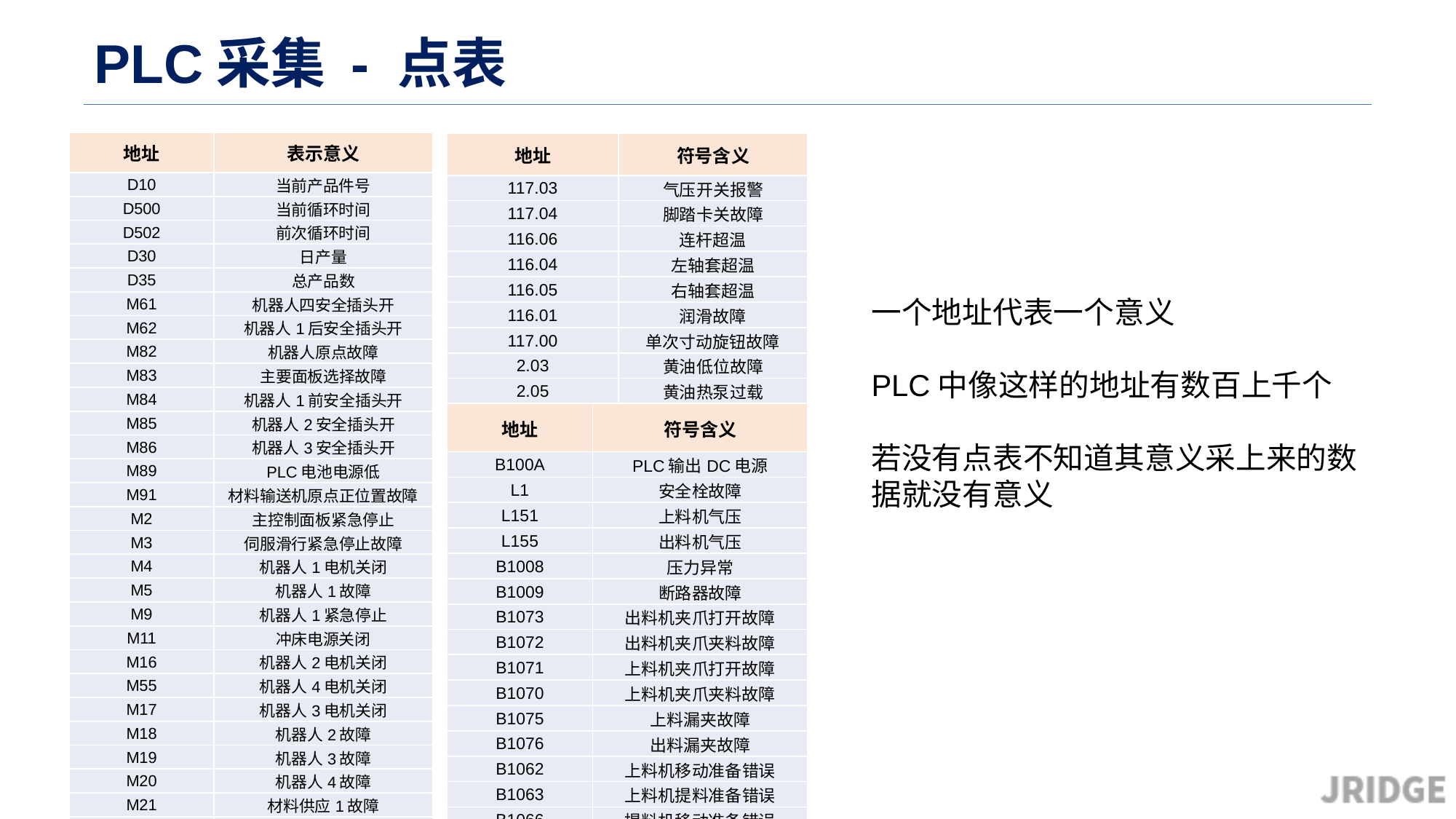

# PLC采集 - 点表
| 地址 | 表示意义 |
| --- | --- |
| D10 | 当前产品件号 |
| D500 | 当前循环时间 |
| D502 | 前次循环时间 |
| D30 | 日产量 |
| D35 | 总产品数 |
| M61 | 机器人四安全插头开 |
| M62 | 机器人1后安全插头开 |
| M82 | 机器人原点故障 |
| M83 | 主要面板选择故障 |
| M84 | 机器人1前安全插头开 |
| M85 | 机器人2安全插头开 |
| M86 | 机器人3安全插头开 |
| M89 | PLC电池电源低 |
| M91 | 材料输送机原点正位置故障 |
| M2 | 主控制面板紧急停止 |
| M3 | 伺服滑行紧急停止故障 |
| M4 | 机器人1电机关闭 |
| M5 | 机器人1故障 |
| M9 | 机器人1紧急停止 |
| M11 | 冲床电源关闭 |
| M16 | 机器人2电机关闭 |
| M55 | 机器人4电机关闭 |
| M17 | 机器人3电机关闭 |
| M18 | 机器人2故障 |
| M19 | 机器人3故障 |
| M20 | 机器人4故障 |
| M21 | 材料供应1故障 |
| M22 | 材料供应2故障 |
| 地址 | 符号含义 |
| --- | --- |
| 117.03 | 气压开关报警 |
| 117.04 | 脚踏卡关故障 |
| 116.06 | 连杆超温 |
| 116.04 | 左轴套超温 |
| 116.05 | 右轴套超温 |
| 116.01 | 润滑故障 |
| 117.00 | 单次寸动旋钮故障 |
| 2.03 | 黄油低位故障 |
| 2.05 | 黄油热泵过载 |
| 18.02 | 手自顶料旋钮故障 |
一个地址代表一个意义

PLC中像这样的地址有数百上千个

若没有点表不知道其意义采上来的数据就没有意义
| 地址 | 符号含义 |
| --- | --- |
| B100A | PLC输出DC电源 |
| L1 | 安全栓故障 |
| L151 | 上料机气压 |
| L155 | 出料机气压 |
| B1008 | 压力异常 |
| B1009 | 断路器故障 |
| B1073 | 出料机夹爪打开故障 |
| B1072 | 出料机夹爪夹料故障 |
| B1071 | 上料机夹爪打开故障 |
| B1070 | 上料机夹爪夹料故障 |
| B1075 | 上料漏夹故障 |
| B1076 | 出料漏夹故障 |
| B1062 | 上料机移动准备错误 |
| B1063 | 上料机提料准备错误 |
| B1066 | 提料机移动准备错误 |
| B1067 | 提料机提料准备错误 |